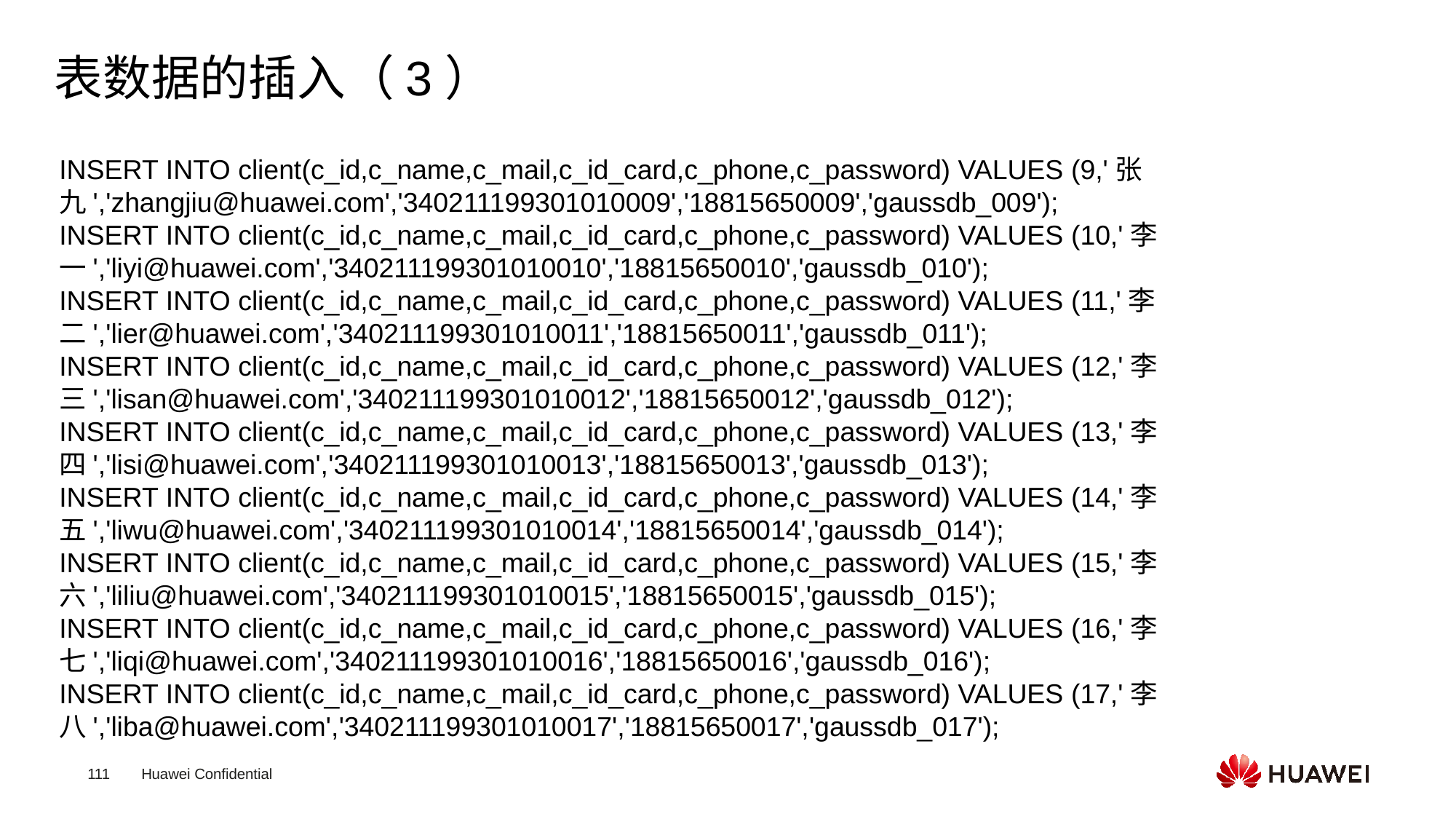

# 表数据的插入（3）
INSERT INTO client(c_id,c_name,c_mail,c_id_card,c_phone,c_password) VALUES (9,'张九','zhangjiu@huawei.com','340211199301010009','18815650009','gaussdb_009');
INSERT INTO client(c_id,c_name,c_mail,c_id_card,c_phone,c_password) VALUES (10,'李一','liyi@huawei.com','340211199301010010','18815650010','gaussdb_010');
INSERT INTO client(c_id,c_name,c_mail,c_id_card,c_phone,c_password) VALUES (11,'李二','lier@huawei.com','340211199301010011','18815650011','gaussdb_011');
INSERT INTO client(c_id,c_name,c_mail,c_id_card,c_phone,c_password) VALUES (12,'李三','lisan@huawei.com','340211199301010012','18815650012','gaussdb_012');
INSERT INTO client(c_id,c_name,c_mail,c_id_card,c_phone,c_password) VALUES (13,'李四','lisi@huawei.com','340211199301010013','18815650013','gaussdb_013');
INSERT INTO client(c_id,c_name,c_mail,c_id_card,c_phone,c_password) VALUES (14,'李五','liwu@huawei.com','340211199301010014','18815650014','gaussdb_014');
INSERT INTO client(c_id,c_name,c_mail,c_id_card,c_phone,c_password) VALUES (15,'李六','liliu@huawei.com','340211199301010015','18815650015','gaussdb_015');
INSERT INTO client(c_id,c_name,c_mail,c_id_card,c_phone,c_password) VALUES (16,'李七','liqi@huawei.com','340211199301010016','18815650016','gaussdb_016');
INSERT INTO client(c_id,c_name,c_mail,c_id_card,c_phone,c_password) VALUES (17,'李八','liba@huawei.com','340211199301010017','18815650017','gaussdb_017');

Text
Text
Text
Text
Text
Text
Text
Text
Text
Text
Text
Text
Text
Text
Text
Text
Text
Text
Text
Text
Text
Text
Text
Text
Text
Text
Text
Text
Text
Text
Text
Text
Text
Text
Text
Text
Text
Text
Text
Text
Text
Text
Text
Text
Text
Text